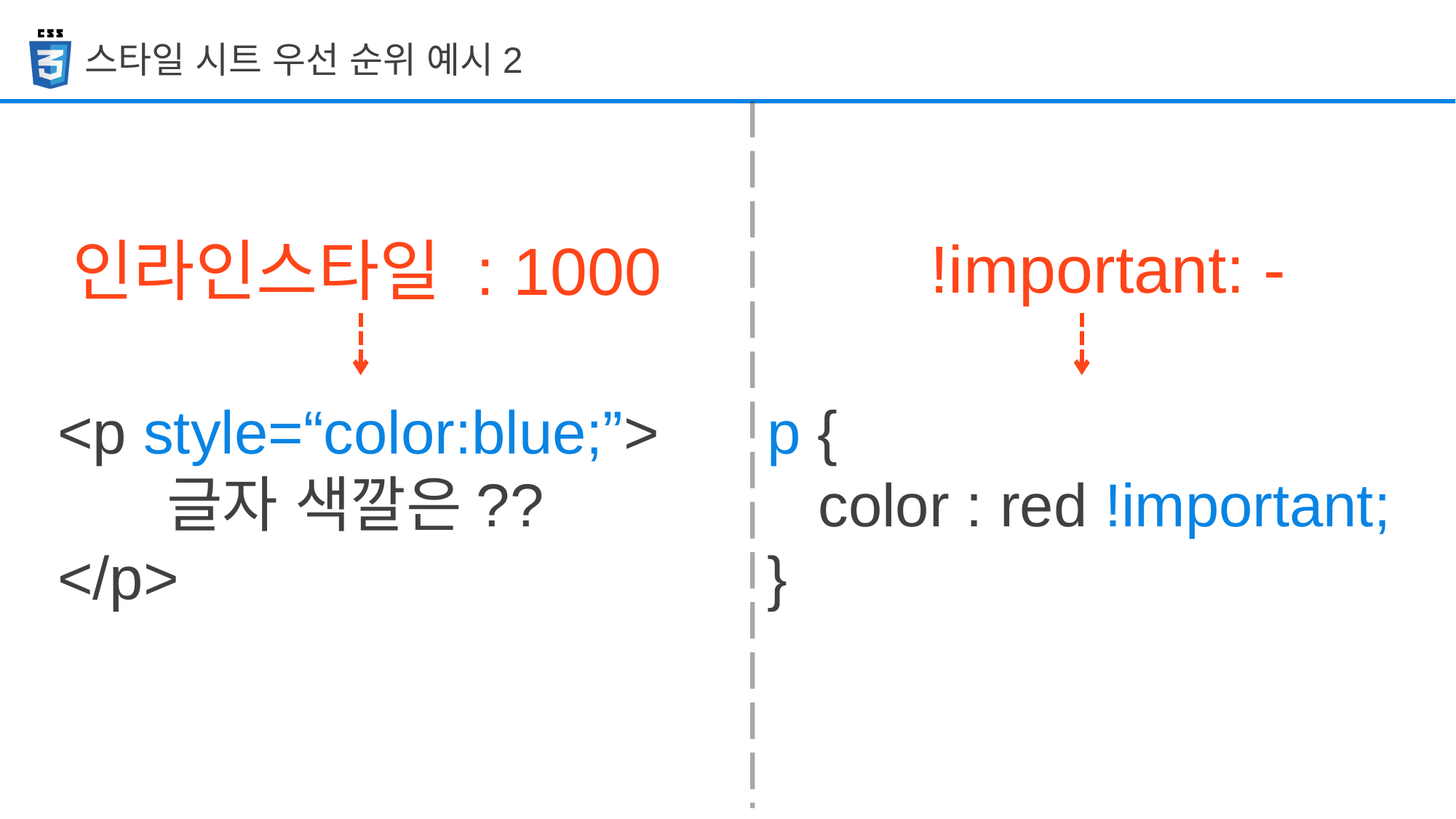

스타일 시트 우선 순위 예시2
!important: -
인라인스타일 : 1000
<p style=“color:blue;”>
	글자 색깔은??
</p>
p {
   color : red !important;
}